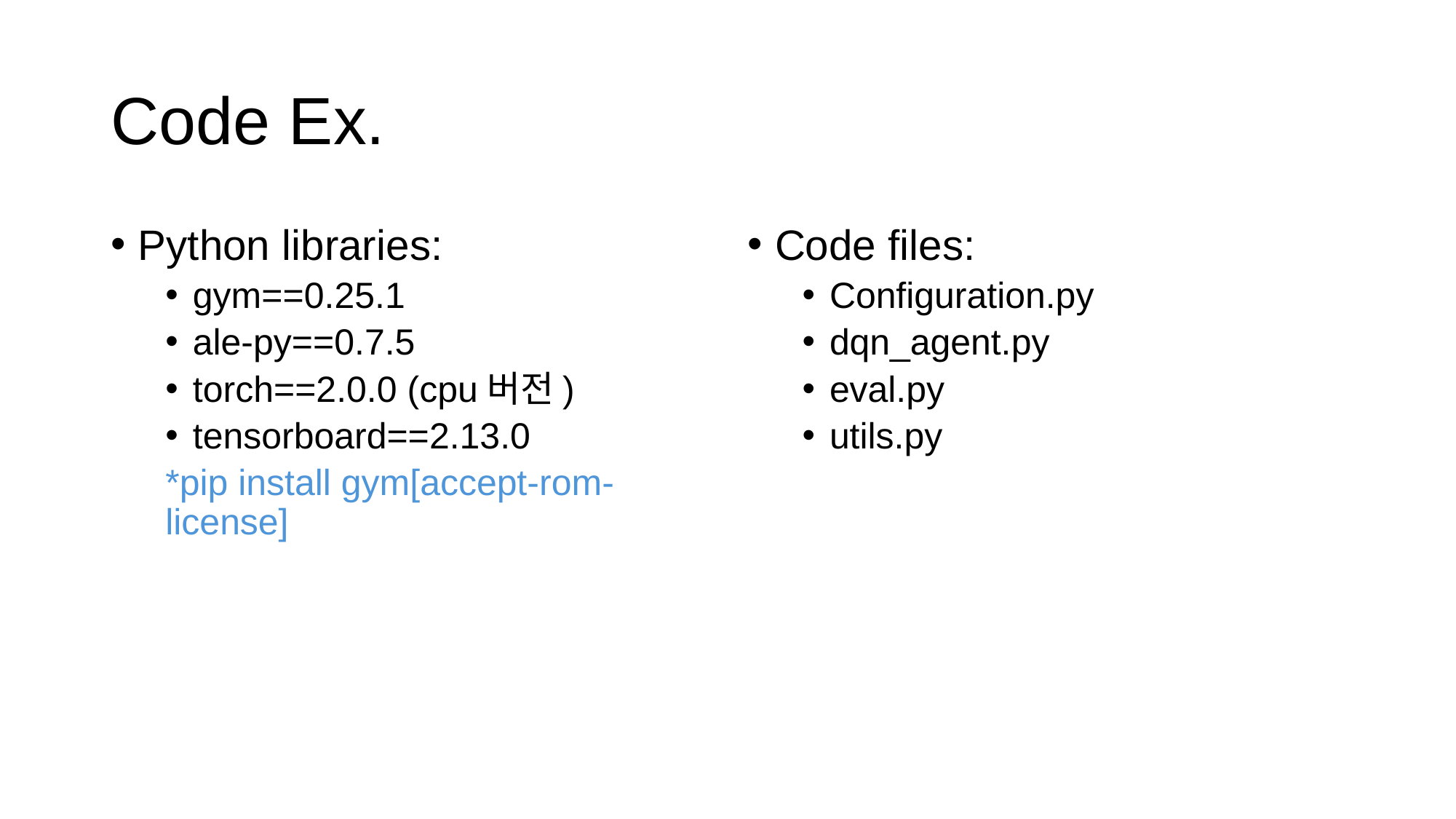

# Code Ex.
Python libraries:
gym==0.25.1
ale-py==0.7.5
torch==2.0.0 (cpu버전)
tensorboard==2.13.0
*pip install gym[accept-rom-license]

Code files:
Configuration.py
dqn_agent.py
eval.py
utils.py